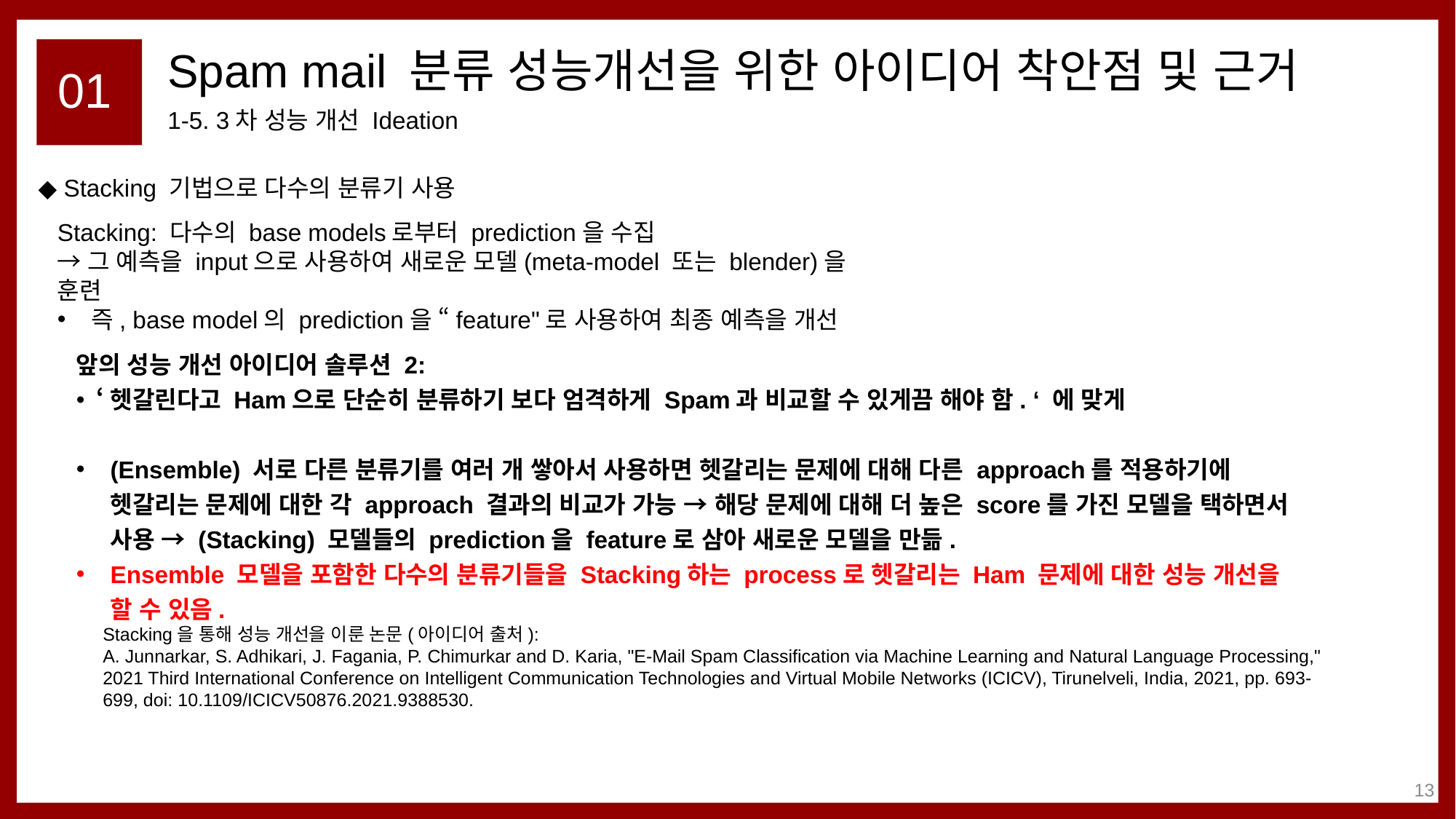

# Spam mail 분류 성능개선을 위한 아이디어 착안점 및 근거
01
1-5. 3차 성능 개선 Ideation
◆ Stacking 기법으로 다수의 분류기 사용
Stacking: 다수의 base models로부터 prediction을 수집
→그 예측을 input으로 사용하여 새로운 모델(meta-model 또는 blender)을 훈련
즉, base model의 prediction을 “feature"로 사용하여 최종 예측을 개선
앞의 성능 개선 아이디어 솔루션 2:
‘헷갈린다고 Ham으로 단순히 분류하기 보다 엄격하게 Spam과 비교할 수 있게끔 해야 함. ‘ 에 맞게

(Ensemble) 서로 다른 분류기를 여러 개 쌓아서 사용하면 헷갈리는 문제에 대해 다른 approach를 적용하기에 헷갈리는 문제에 대한 각 approach 결과의 비교가 가능 → 해당 문제에 대해 더 높은 score를 가진 모델을 택하면서 사용 → (Stacking) 모델들의 prediction을 feature로 삼아 새로운 모델을 만듦.
Ensemble 모델을 포함한 다수의 분류기들을 Stacking하는 process로 헷갈리는 Ham 문제에 대한 성능 개선을 할 수 있음.
Stacking을 통해 성능 개선을 이룬 논문(아이디어 출처):
A. Junnarkar, S. Adhikari, J. Fagania, P. Chimurkar and D. Karia, "E-Mail Spam Classification via Machine Learning and Natural Language Processing," 2021 Third International Conference on Intelligent Communication Technologies and Virtual Mobile Networks (ICICV), Tirunelveli, India, 2021, pp. 693-699, doi: 10.1109/ICICV50876.2021.9388530.
13